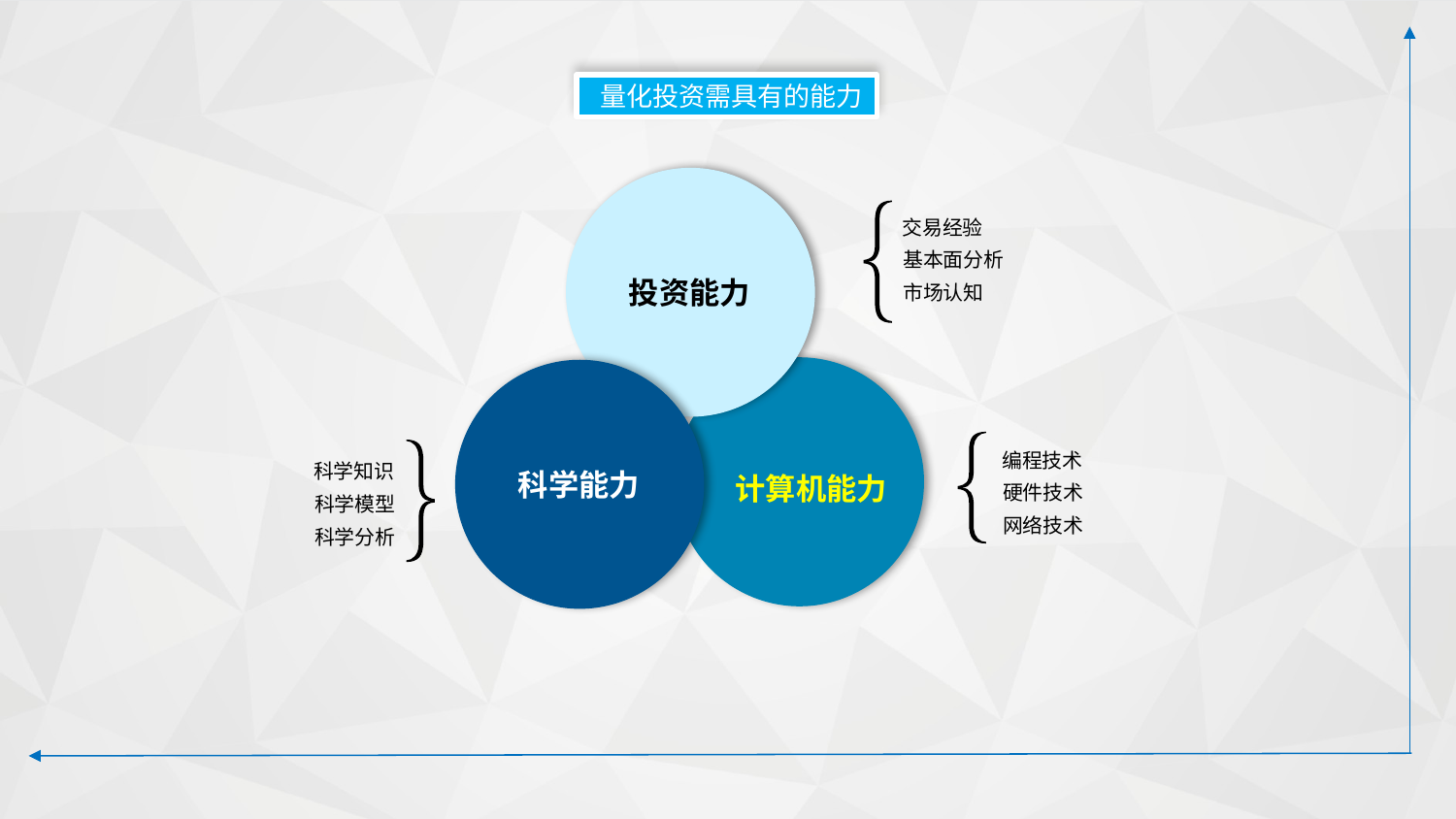

量化投资需具有的能力

交易经验
基本面分析
投资能力
市场认知

编程技术

科学能力
计算机能力
科学知识
硬件技术
科学模型
网络技术
科学分析
延迟符